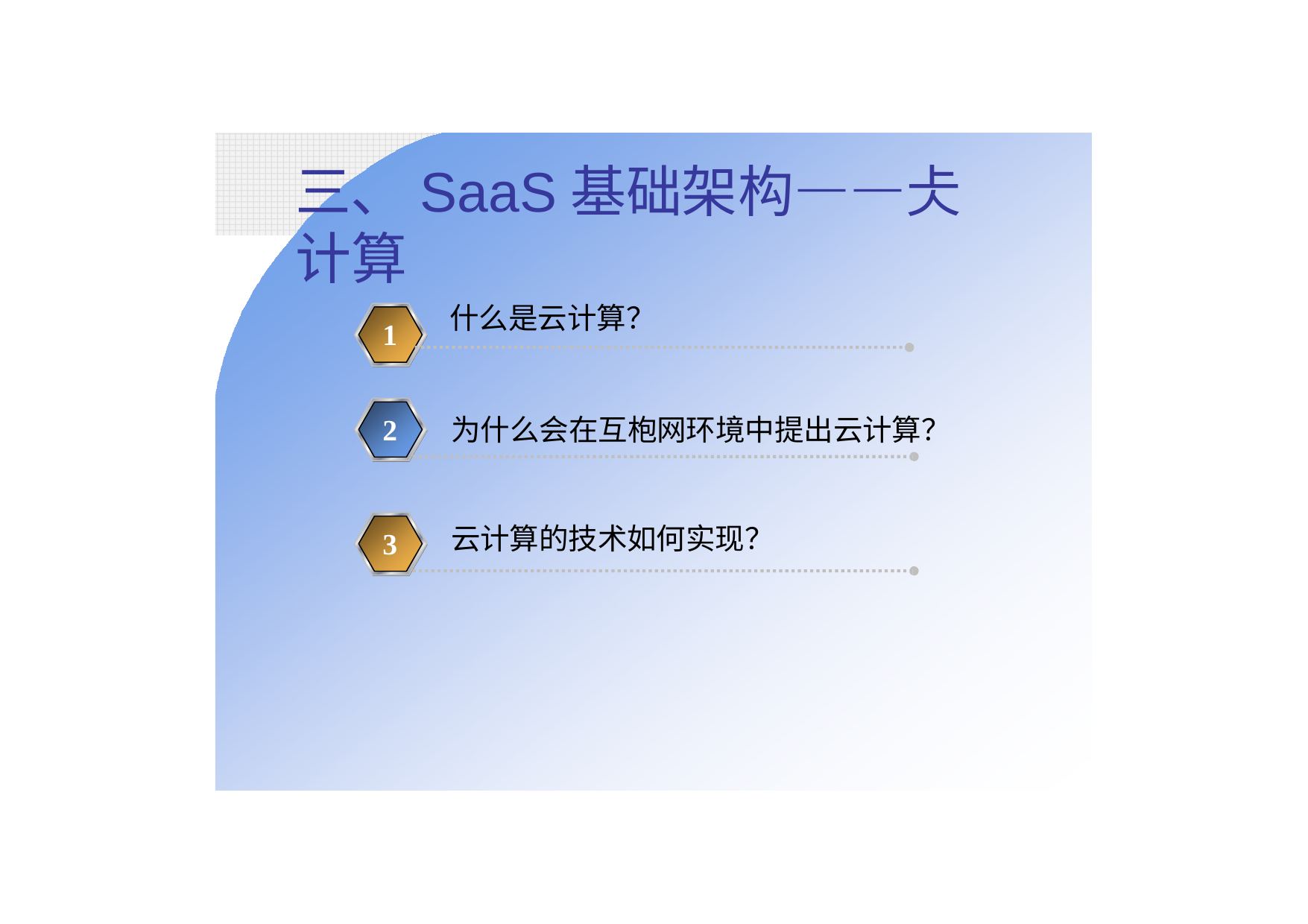

三、SaaS基础架构——仧计算
什么是云计算？

1

2	为什么会在互枹网环境中提出云计算？

云计算的技术如何实现？
3